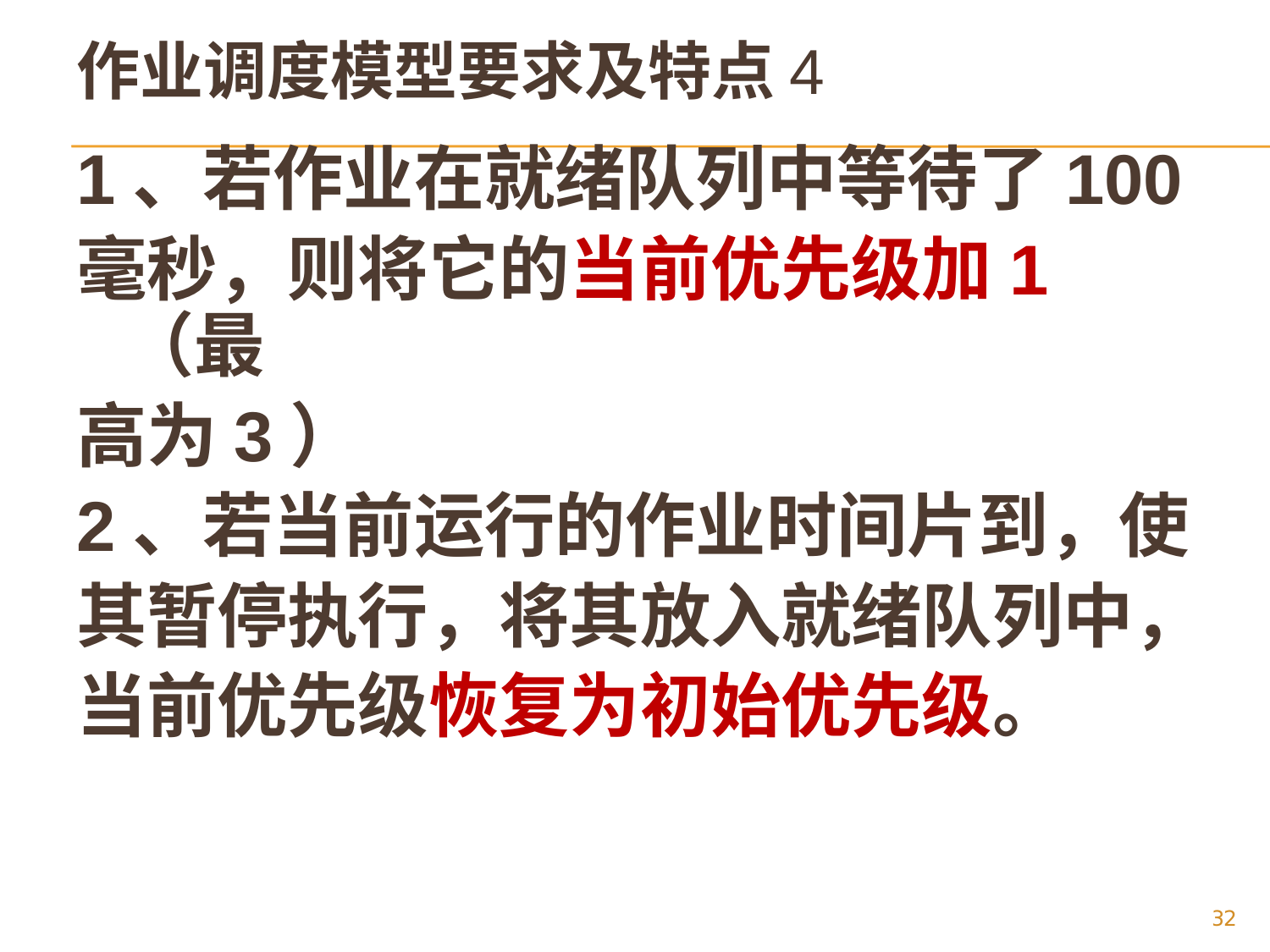

# 作业调度模型要求及特点4
1、若作业在就绪队列中等待了100
毫秒，则将它的当前优先级加1（最
高为3）
2、若当前运行的作业时间片到，使
其暂停执行，将其放入就绪队列中，
当前优先级恢复为初始优先级。
32